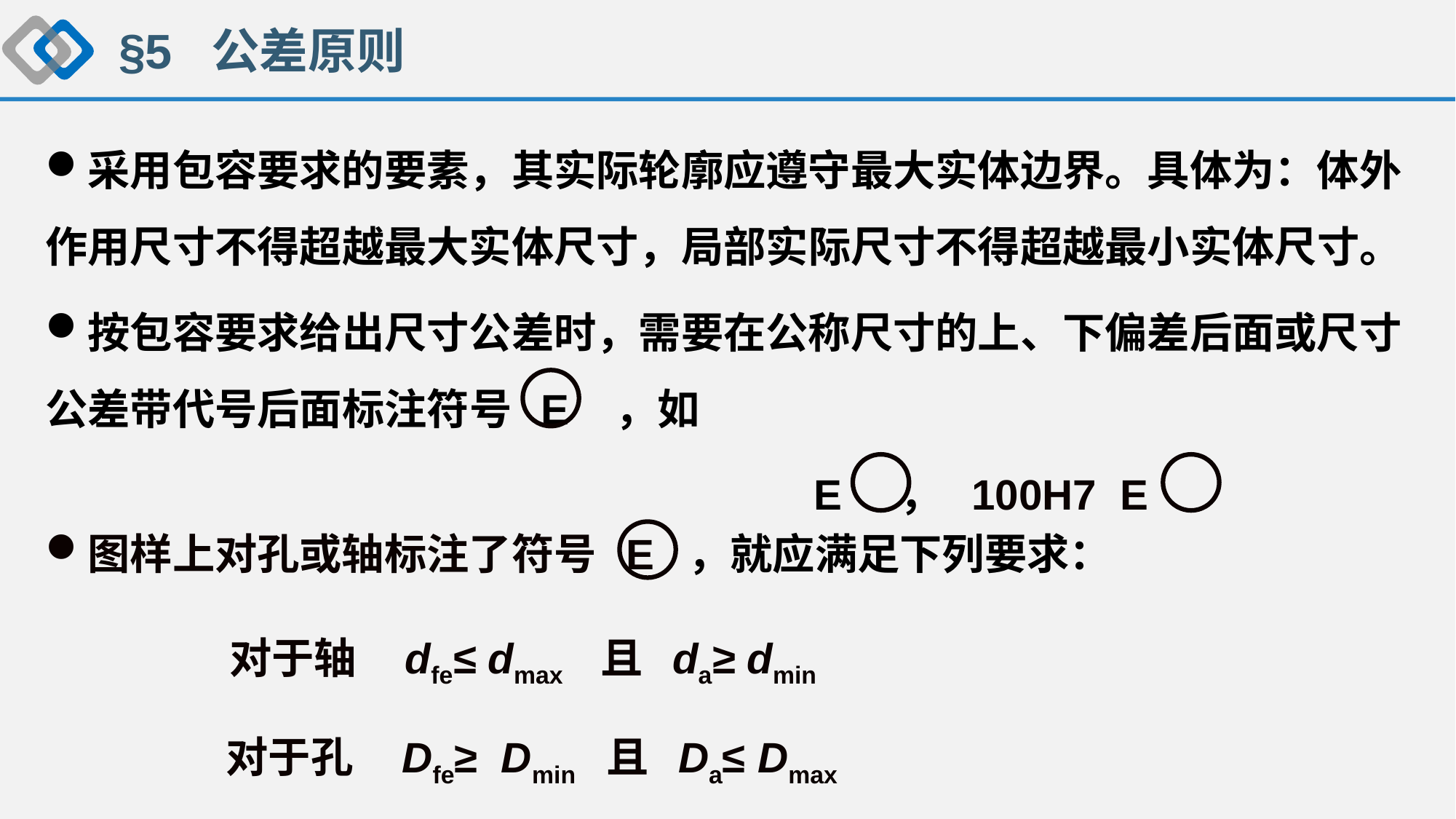

§5  公差原则

采用包容要求的要素，其实际轮廓应遵守最大实体边界。具体为：体外作用尺寸不得超越最大实体尺寸，局部实际尺寸不得超越最小实体尺寸。
按包容要求给出尺寸公差时，需要在公称尺寸的上、下偏差后面或尺寸公差带代号后面标注符号  E   ，如
                                                                 E    ，  100H7  E
图样上对孔或轴标注了符号  E  ，就应满足下列要求：

                  对于轴    dfe≤ dmax    且  da≥ dmin

                     对于孔    Dfe≥  Dmin   且  Da≤ Dmax